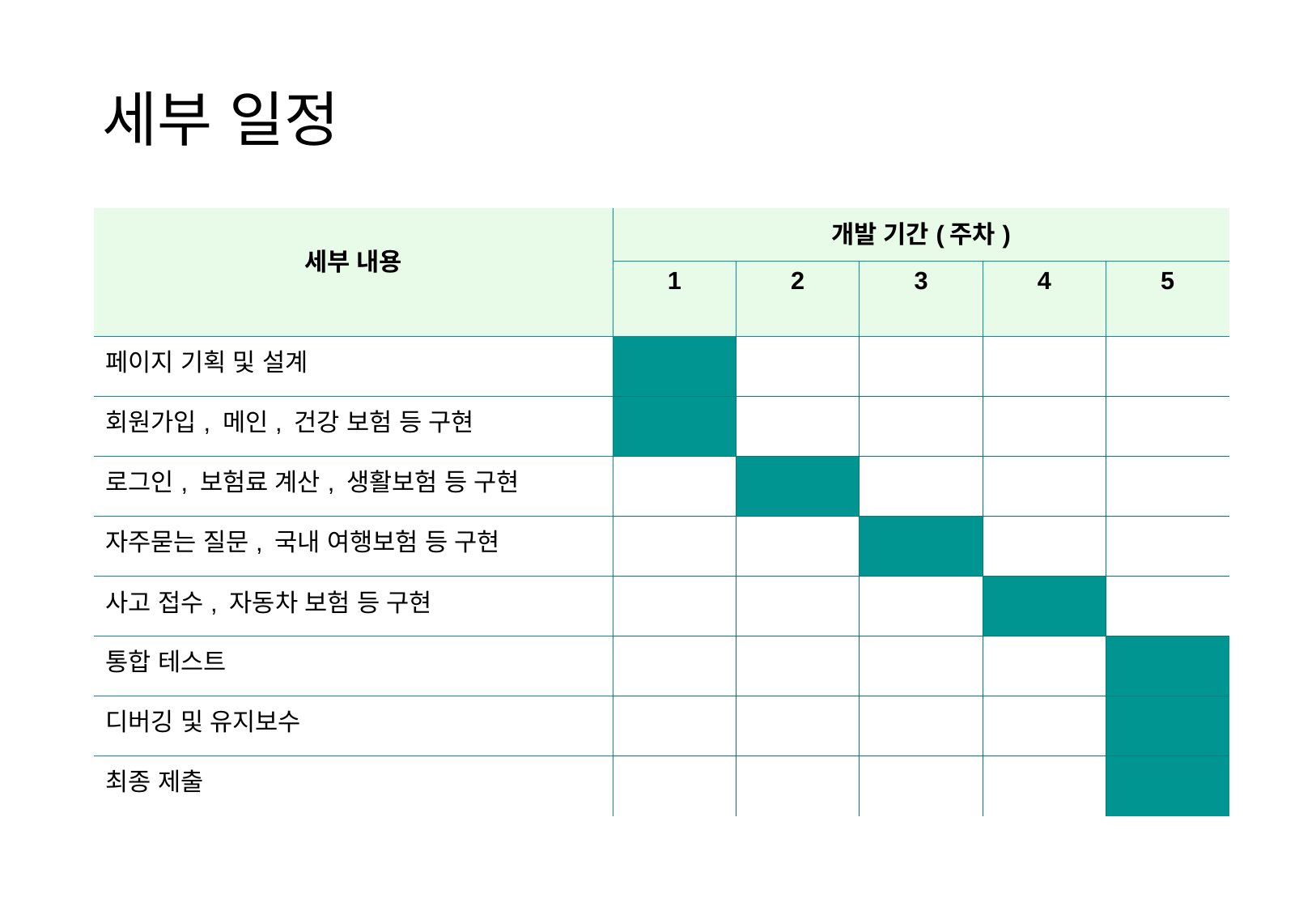

# 세부 일정
| 세부 내용 | 개발 기간(주차) |  |  |  |  |
| --- | --- | --- | --- | --- | --- |
|  | 1 | 2 | 3 | 4 | 5 |
| 페이지 기획 및 설계 |  |  |  |  |  |
| 회원가입, 메인, 건강 보험 등 구현 |  |  |  |  |  |
| 로그인, 보험료 계산, 생활보험 등 구현 |  |  |  |  |  |
| 자주묻는 질문, 국내 여행보험 등 구현 |  |  |  |  |  |
| 사고 접수, 자동차 보험 등 구현 |  |  |  |  |  |
| 통합 테스트 |  |  |  |  |  |
| 디버깅 및 유지보수 |  |  |  |  |  |
| 최종 제출 |  |  |  |  |  |